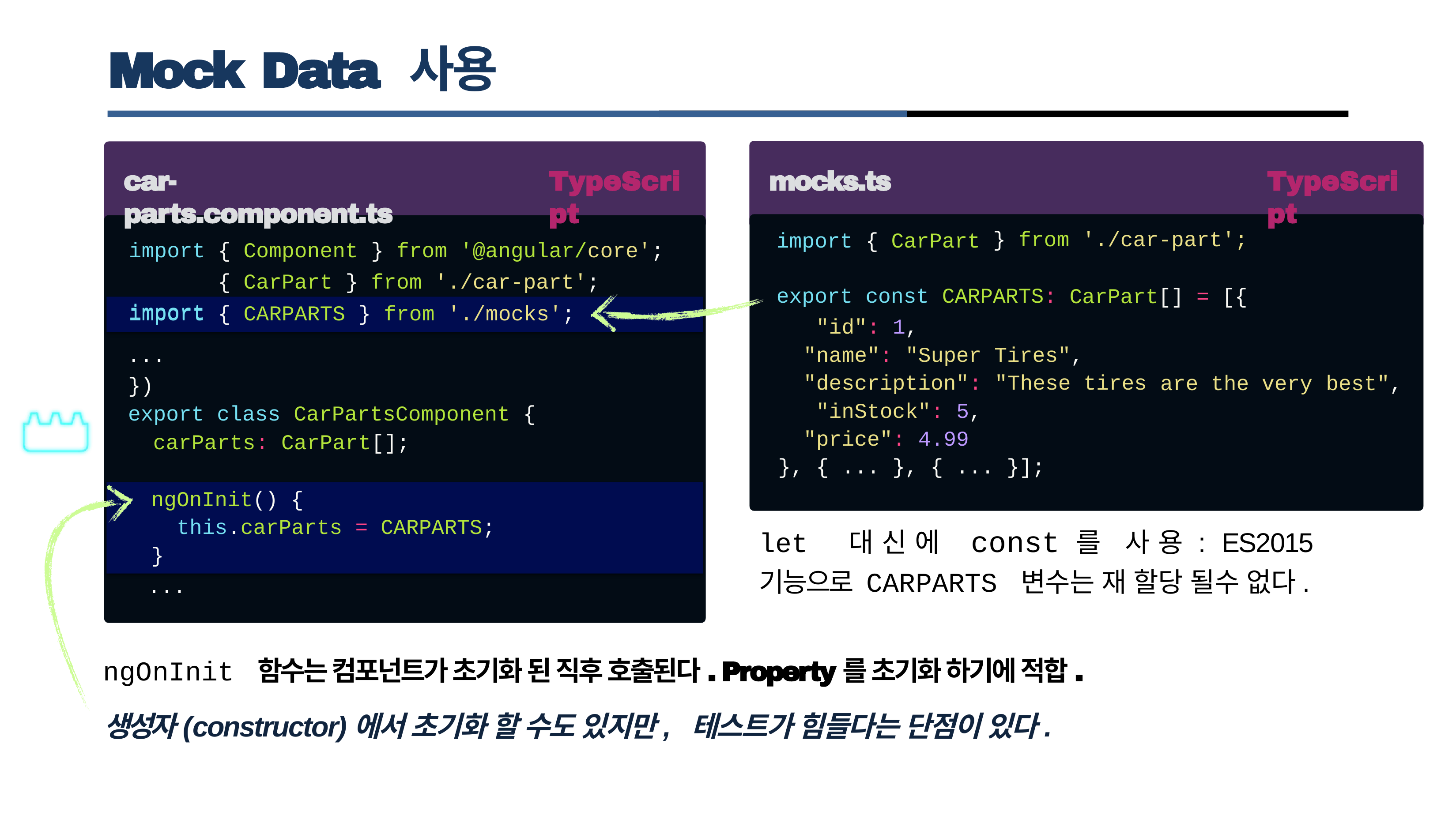

# Mock Data 사용

car-parts.component.ts
TypeScript
TypeScript
mocks.ts

import { CarPart

} from
'./car-part';
import  import
{ Component } from '@angular/core';
{ CarPart } from './car-part';
export const CARPARTS:  "id": 1,
CarPart[] = [{

import { CARPARTS } from './mocks';
"name": "Super Tires",
"description": "These tires  "inStock": 5,
"price": 4.99
}, { ... }, { ... }];
...
})
export class
best",
are the very
CarPartsComponent {

carParts: CarPart[];

ngOnInit() {
this.carParts = CARPARTS;
}

let 대신에 const를 사용: ES2015 기능으로 CARPARTS 변수는 재 할당 될수 없다.
...
ngOnInit 함수는 컴포넌트가 초기화 된 직후 호출된다. Property를 초기화 하기에 적합.
생성자(constructor)에서 초기화 할 수도 있지만,  테스트가 힘들다는 단점이 있다.